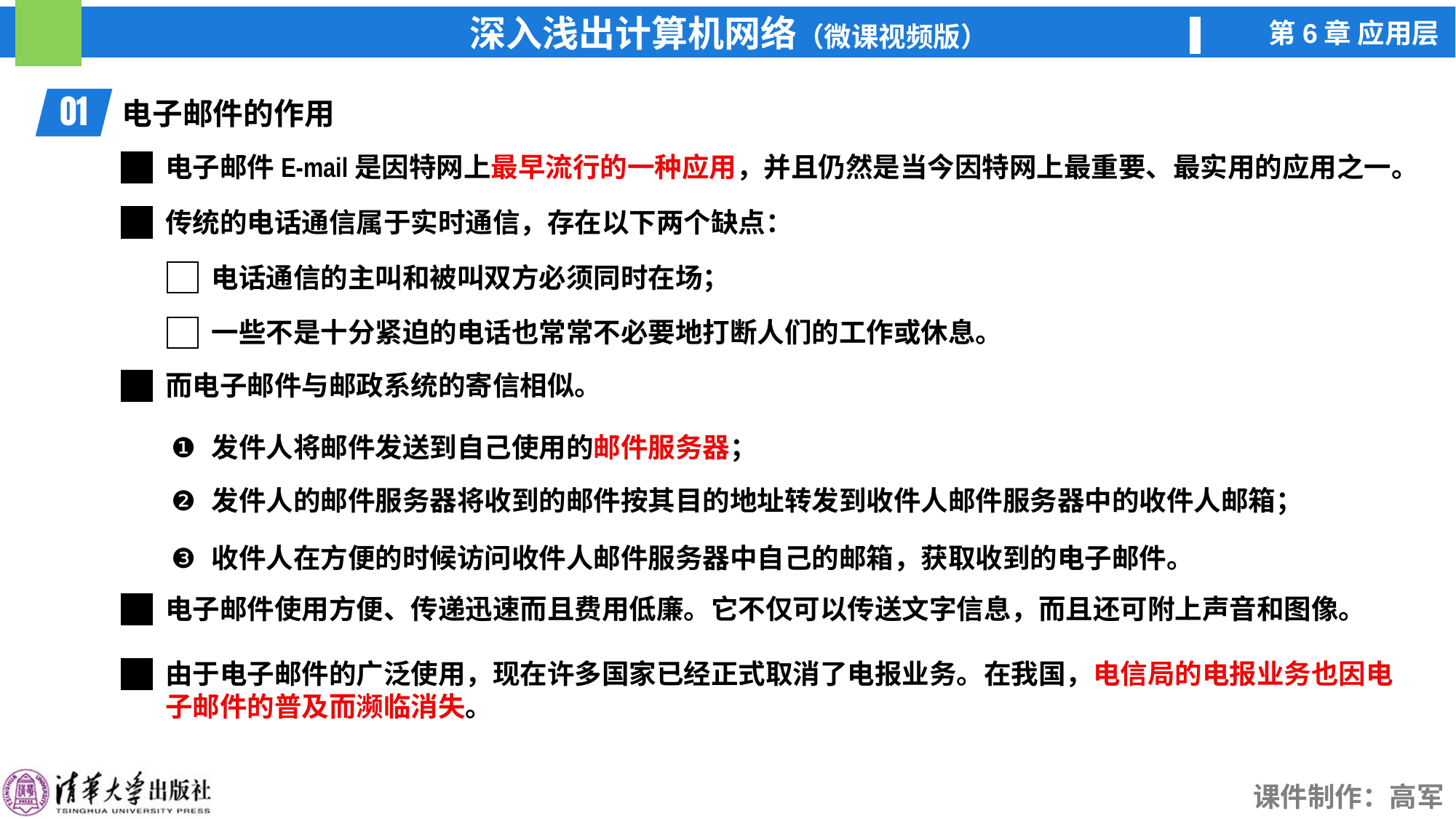

01
电子邮件的作用
电子邮件E-mail是因特网上最早流行的一种应用，并且仍然是当今因特网上最重要、最实用的应用之一。

传统的电话通信属于实时通信，存在以下两个缺点：

电话通信的主叫和被叫双方必须同时在场；

一些不是十分紧迫的电话也常常不必要地打断人们的工作或休息。

而电子邮件与邮政系统的寄信相似。

发件人将邮件发送到自己使用的邮件服务器；
❶
发件人的邮件服务器将收到的邮件按其目的地址转发到收件人邮件服务器中的收件人邮箱；
❷
收件人在方便的时候访问收件人邮件服务器中自己的邮箱，获取收到的电子邮件。
❸
电子邮件使用方便、传递迅速而且费用低廉。它不仅可以传送文字信息，而且还可附上声音和图像。

由于电子邮件的广泛使用，现在许多国家已经正式取消了电报业务。在我国，电信局的电报业务也因电子邮件的普及而濒临消失。